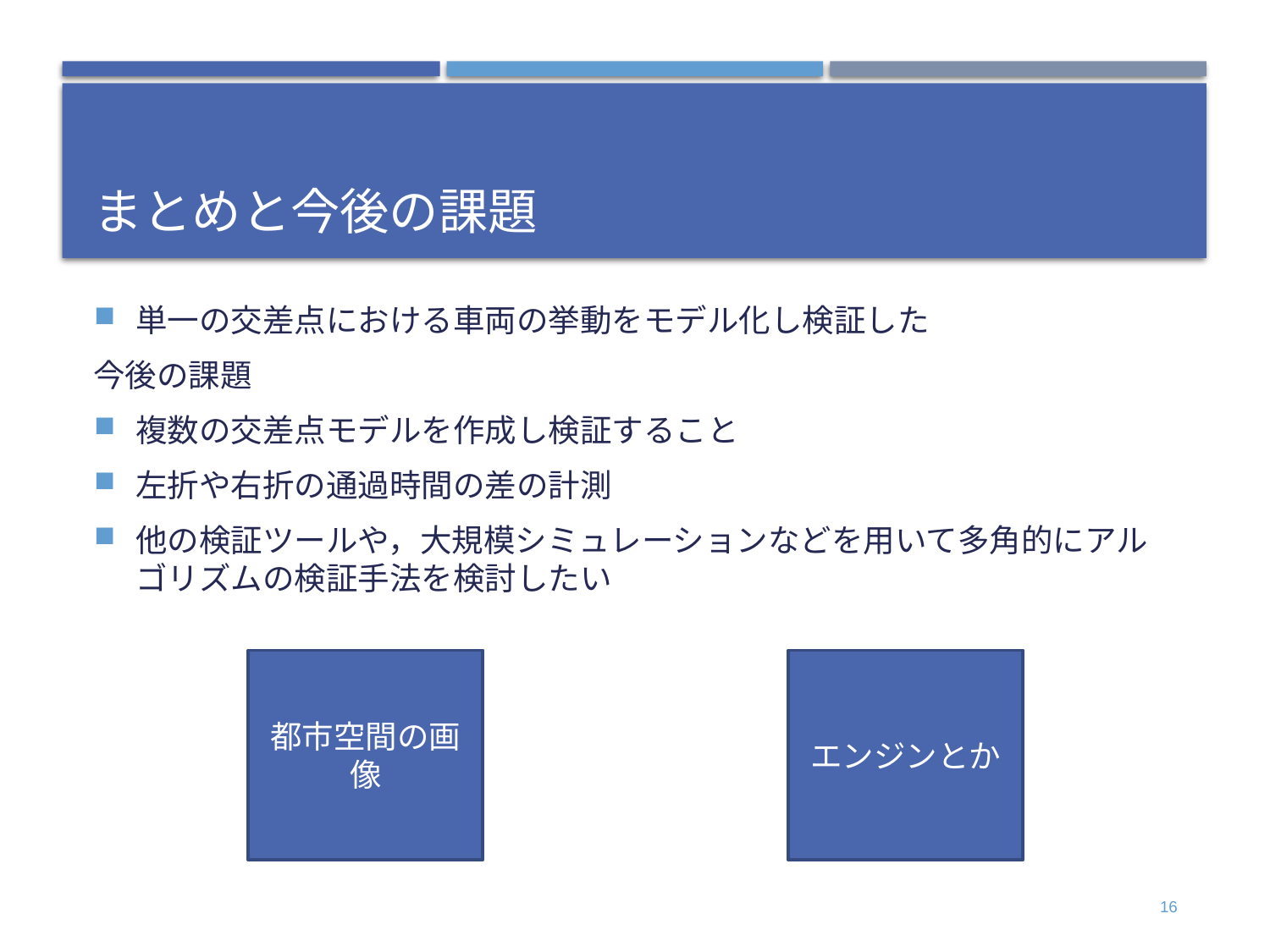

# まとめと今後の課題
単一の交差点における車両の挙動をモデル化し検証した
今後の課題
複数の交差点モデルを作成し検証すること
左折や右折の通過時間の差の計測
他の検証ツールや，大規模シミュレーションなどを用いて多角的にアルゴリズムの検証手法を検討したい

都市空間の画像
エンジンとか
16